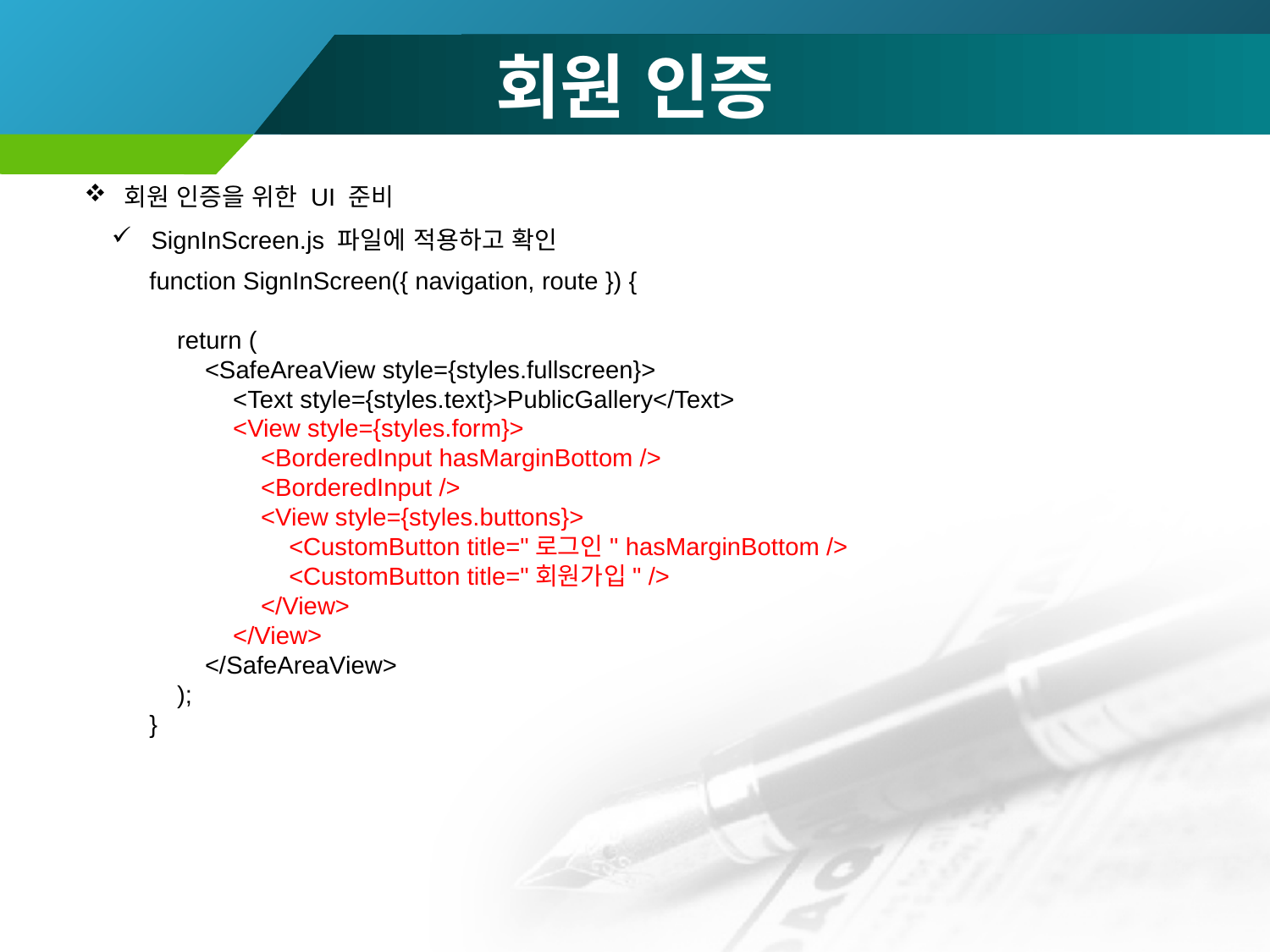

# 회원 인증
회원 인증을 위한 UI 준비
SignInScreen.js 파일에 적용하고 확인
function SignInScreen({ navigation, route }) {

    return (
        <SafeAreaView style={styles.fullscreen}>
            <Text style={styles.text}>PublicGallery</Text>
            <View style={styles.form}>
                <BorderedInput hasMarginBottom />
                <BorderedInput />
                <View style={styles.buttons}>
                    <CustomButton title="로그인" hasMarginBottom />
                    <CustomButton title="회원가입" />
                </View>
            </View>
        </SafeAreaView>
    );
}